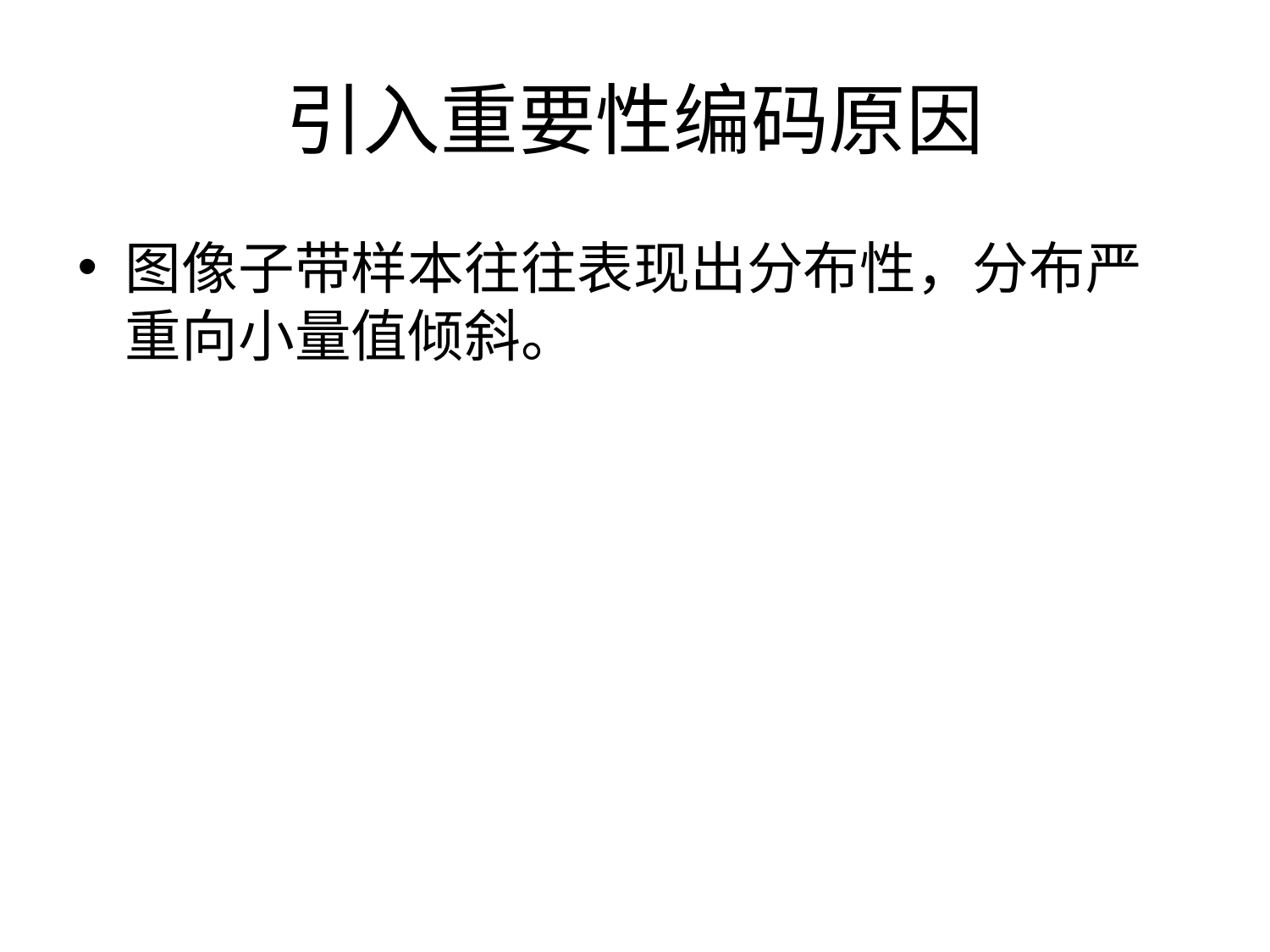

# 引入重要性编码原因
图像子带样本往往表现出分布性，分布严重向小量值倾斜。